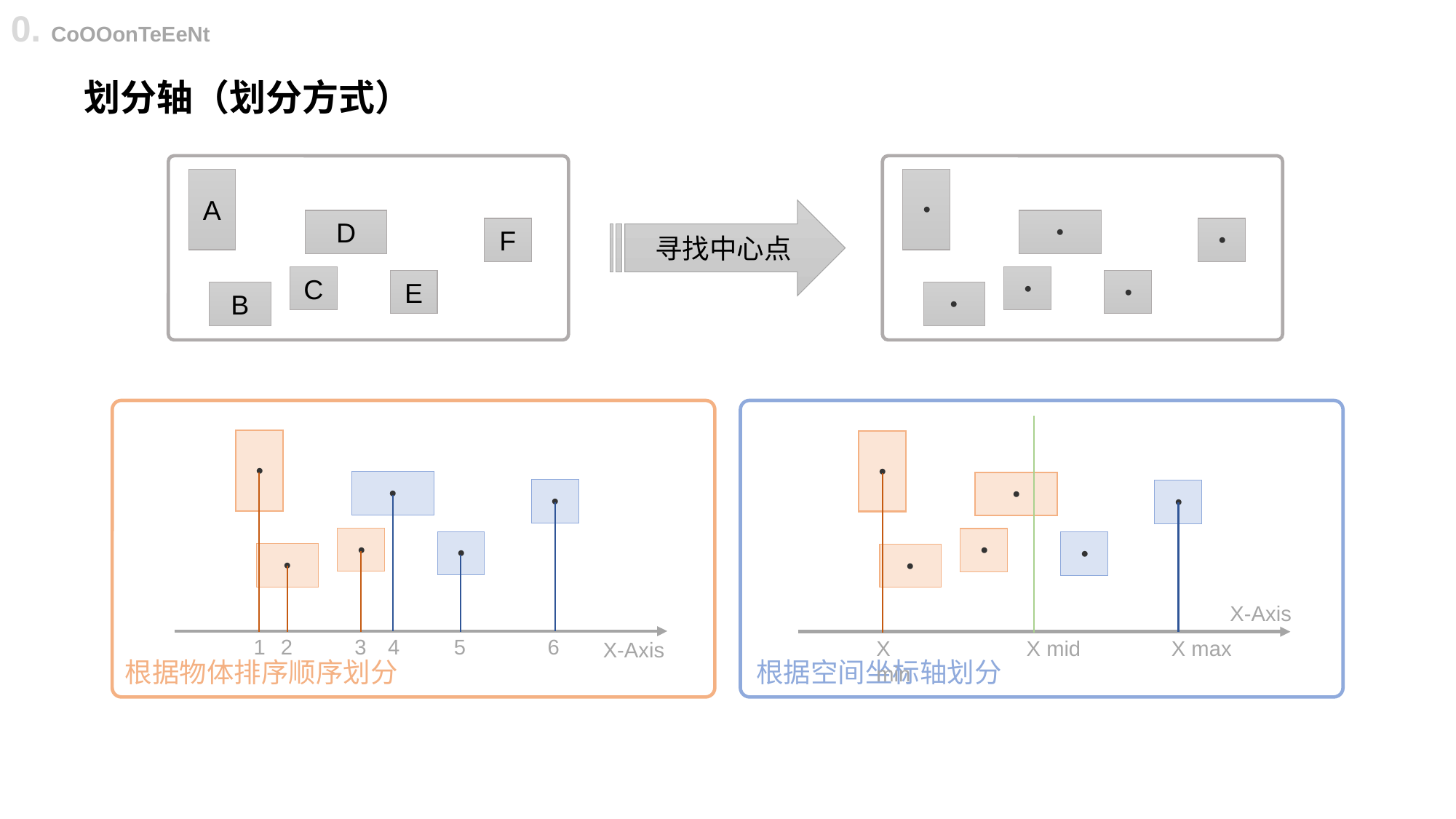

0. CoOOonTeEeNt
划分轴（划分方式）

A
D
F
C
E
B

・
・
・
・
・
・
寻找中心点

・
・
・
・
・
・
1
2
3
4
5
6
根据物体排序顺序划分
X-Axis

・
・
・
・
・
・
X-Axis
X min
X mid
X max
根据空间坐标轴划分